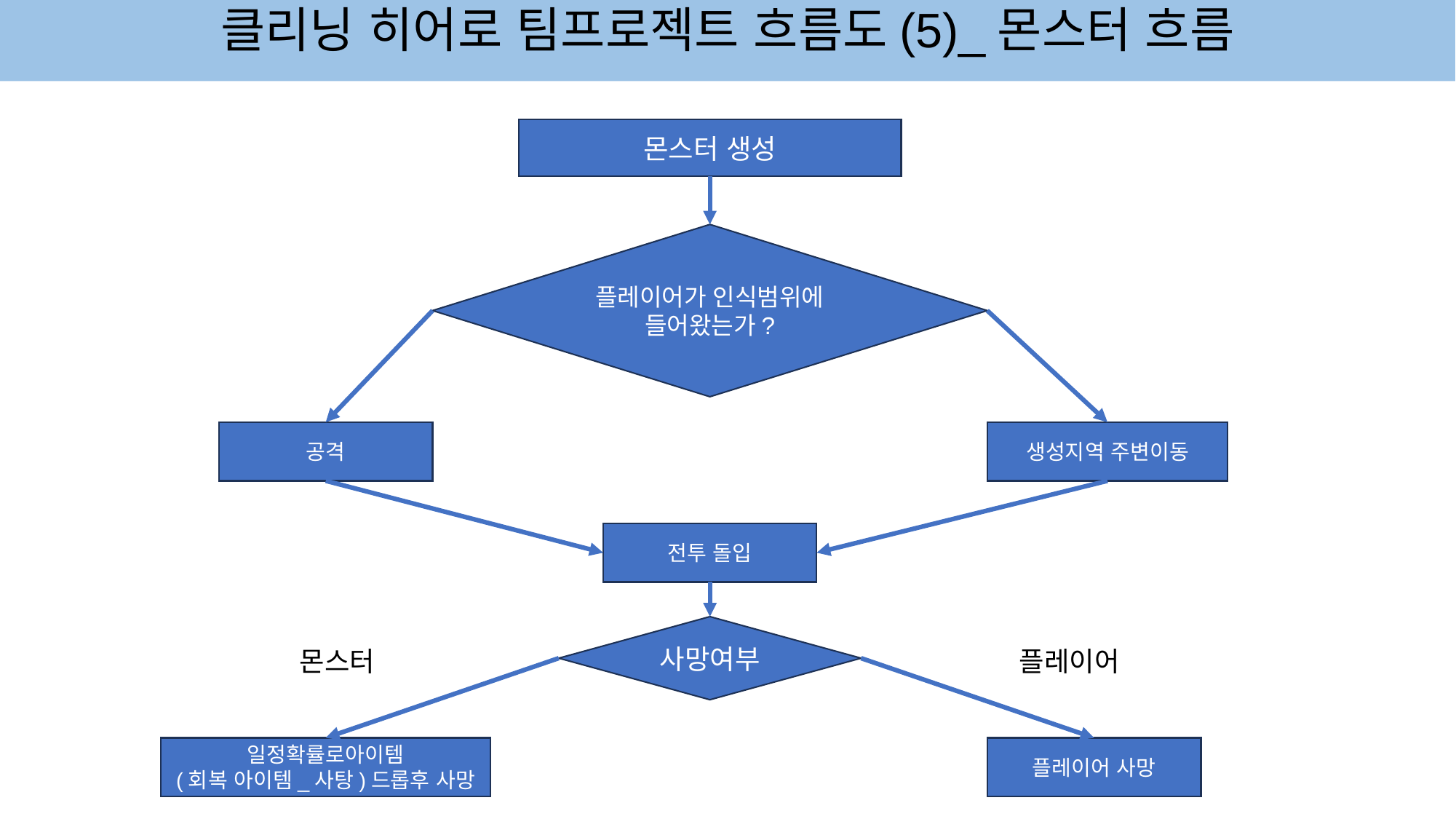

클리닝 히어로 팀프로젝트 흐름도(5)_몬스터 흐름
몬스터 생성
플레이어가 인식범위에 들어왔는가?
공격
생성지역 주변이동
전투 돌입
사망여부
몬스터
플레이어
일정확률로아이템
(회복 아이템_사탕)드롭후 사망
플레이어 사망